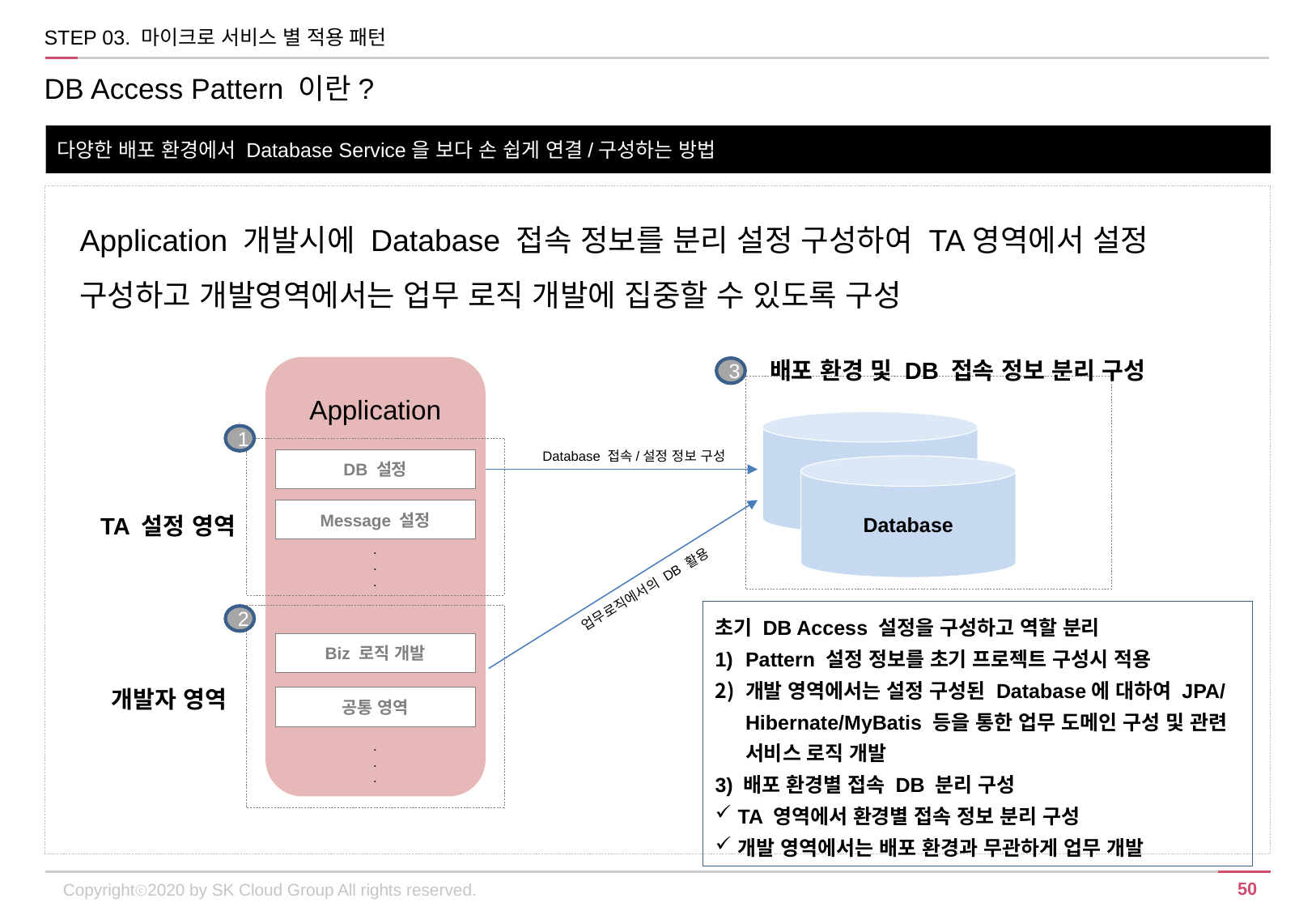

STEP 03. 마이크로 서비스 별 적용 패턴
DB Access Pattern 이란?
다양한 배포 환경에서 Database Service을 보다 손 쉽게 연결/구성하는 방법
Application 개발시에 Database 접속 정보를 분리 설정 구성하여 TA영역에서 설정 구성하고 개발영역에서는 업무 로직 개발에 집중할 수 있도록 구성
배포 환경 및 DB 접속 정보 분리 구성

3

Application
Database
1

Database 접속/설정 정보 구성
DB 설정
Database
Message 설정
TA 설정 영역
.
.
.
업무로직에서의 DB 활용
초기 DB Access 설정을 구성하고 역할 분리
Pattern 설정 정보를 초기 프로젝트 구성시 적용
개발 영역에서는 설정 구성된 Database에 대하여 JPA/Hibernate/MyBatis 등을 통한 업무 도메인 구성 및 관련 서비스 로직 개발
3) 배포 환경별 접속 DB 분리 구성
TA 영역에서 환경별 접속 정보 분리 구성
개발 영역에서는 배포 환경과 무관하게 업무 개발

2
Biz 로직 개발
개발자 영역
공통 영역
.
.
.
Copyrightⓒ2020 by SK Cloud Group All rights reserved.